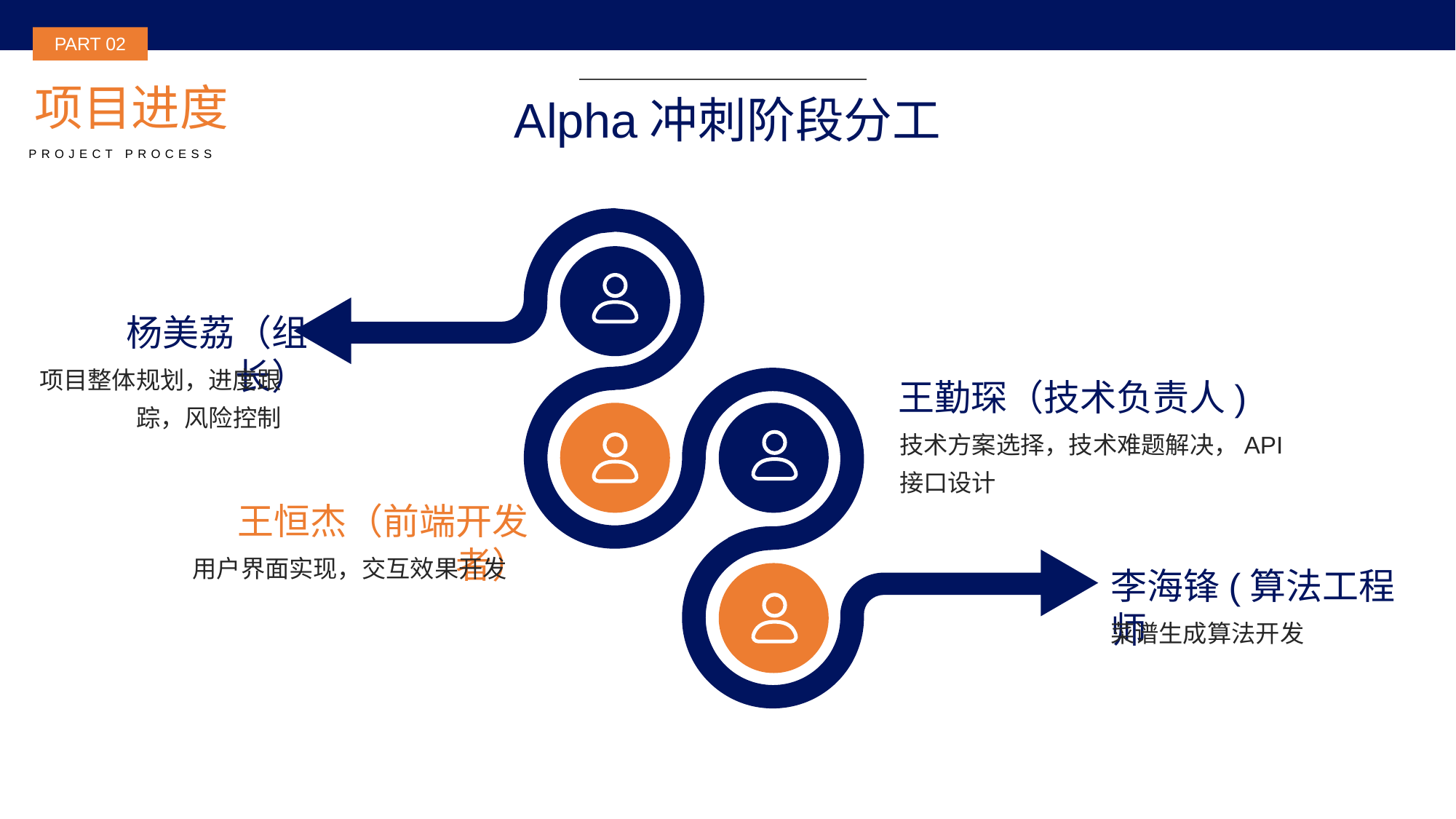

BY YUSHEN

PART 02
项目进度
Alpha冲刺阶段分工
PROJECT PROCESS

杨美荔（组长）
项目整体规划，进度跟踪，风险控制
王勤琛（技术负责人)

技术方案选择，技术难题解决，API接口设计

王恒杰（前端开发者）
用户界面实现，交互效果开发

李海锋(算法工程师
菜谱生成算法开发